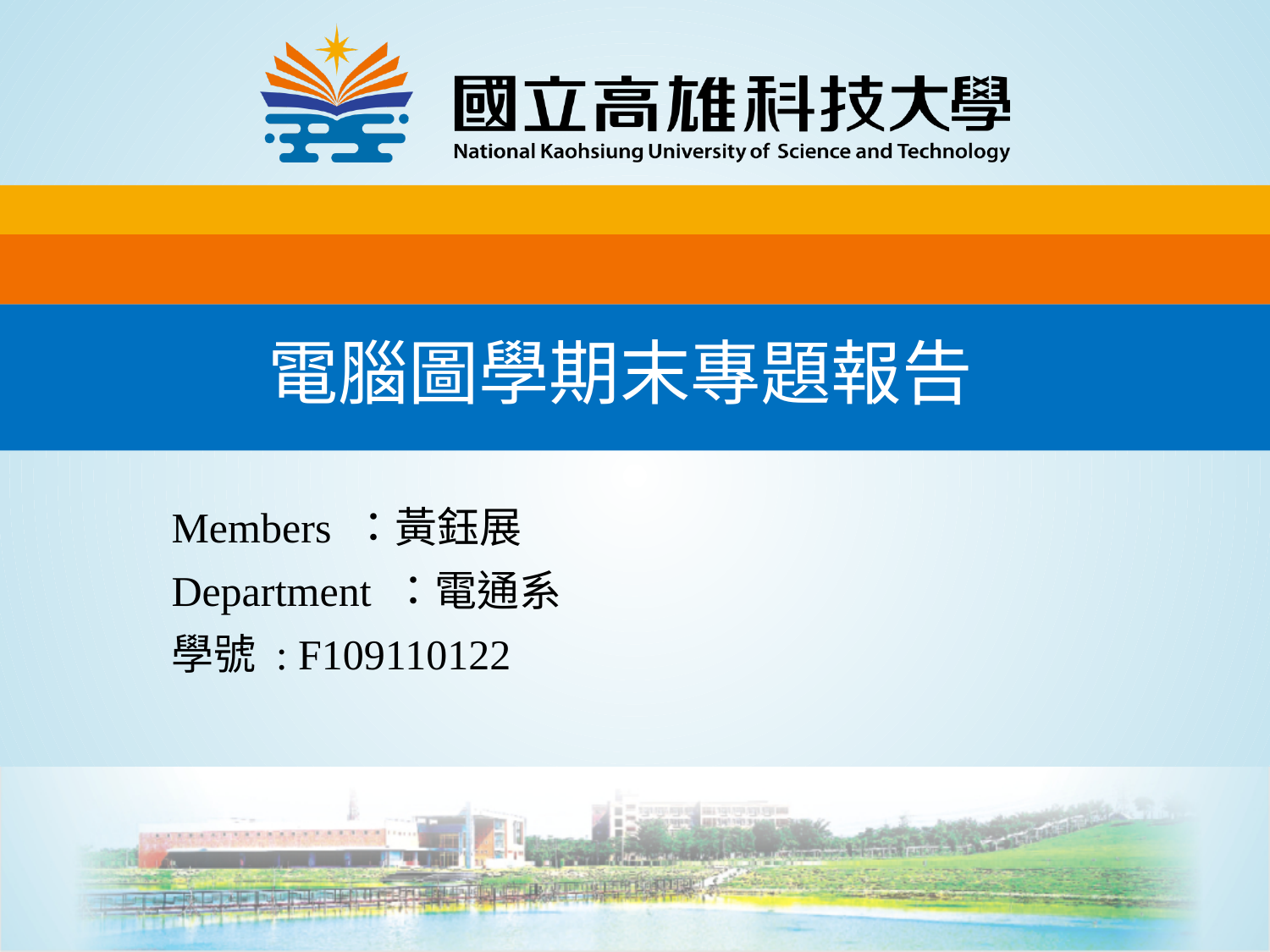

# 電腦圖學期末專題報告
Members ：黃鈺展
Department ：電通系
學號 : F109110122

1